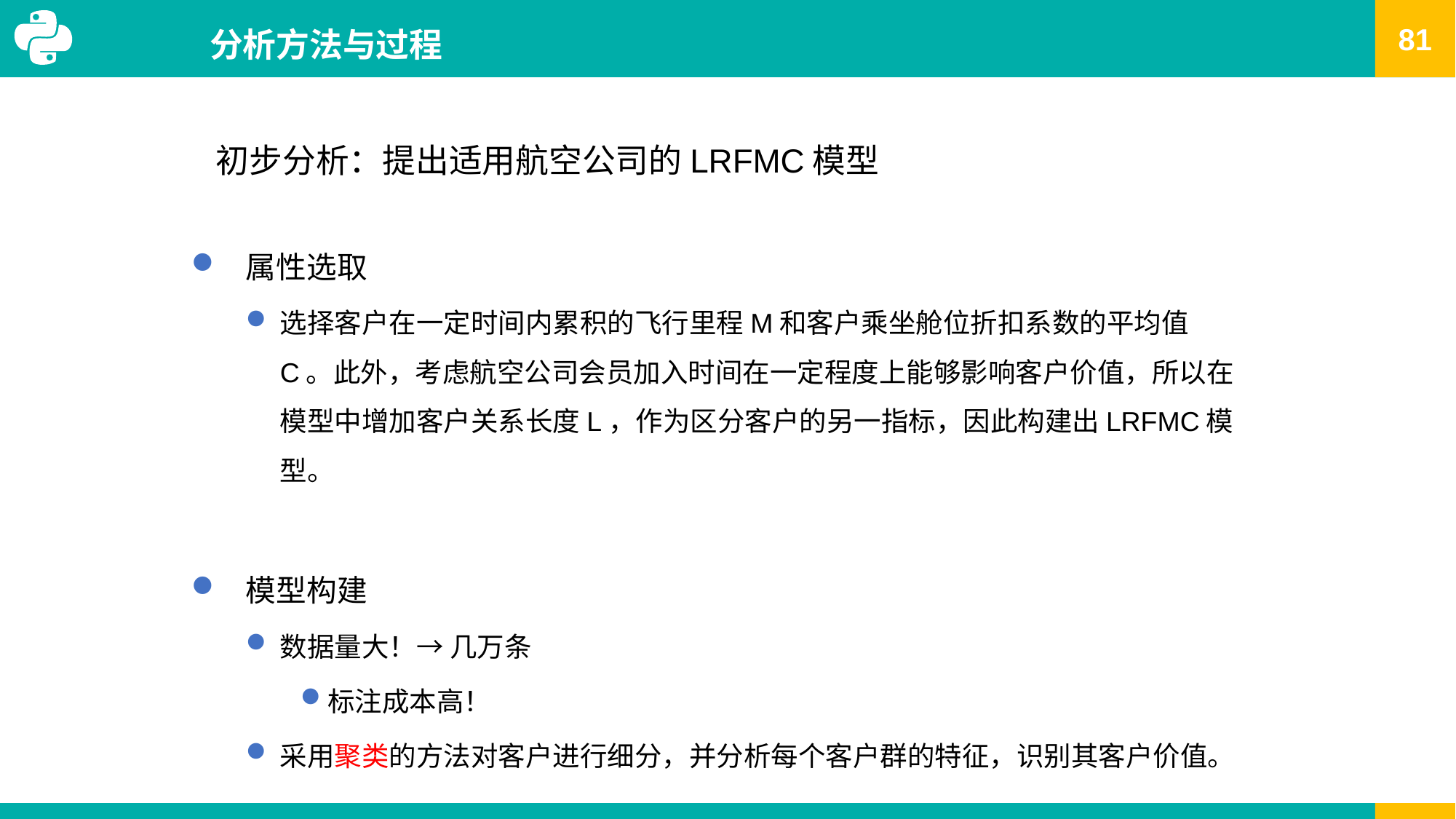

# 分析方法与过程

初步分析：提出适用航空公司的LRFMC模型
属性选取
选择客户在一定时间内累积的飞行里程M和客户乘坐舱位折扣系数的平均值C。此外，考虑航空公司会员加入时间在一定程度上能够影响客户价值，所以在模型中增加客户关系长度L，作为区分客户的另一指标，因此构建出LRFMC模型。

模型构建
数据量大！→ 几万条
标注成本高！
采用聚类的方法对客户进行细分，并分析每个客户群的特征，识别其客户价值。